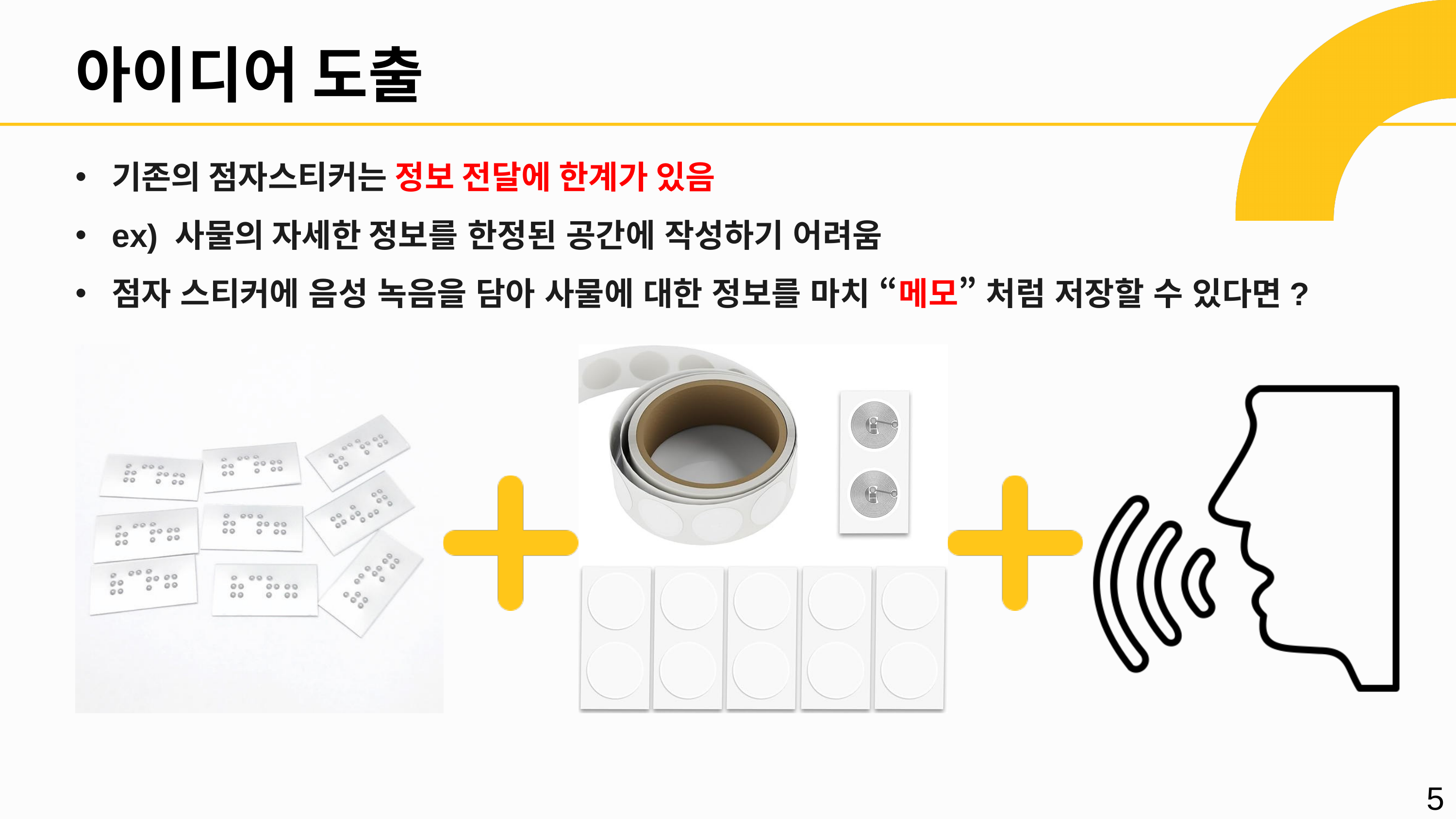

아이디어 도출

기존의 점자스티커는 정보 전달에 한계가 있음
ex) 사물의 자세한 정보를 한정된 공간에 작성하기 어려움
점자 스티커에 음성 녹음을 담아 사물에 대한 정보를 마치 “메모” 처럼 저장할 수 있다면?

5